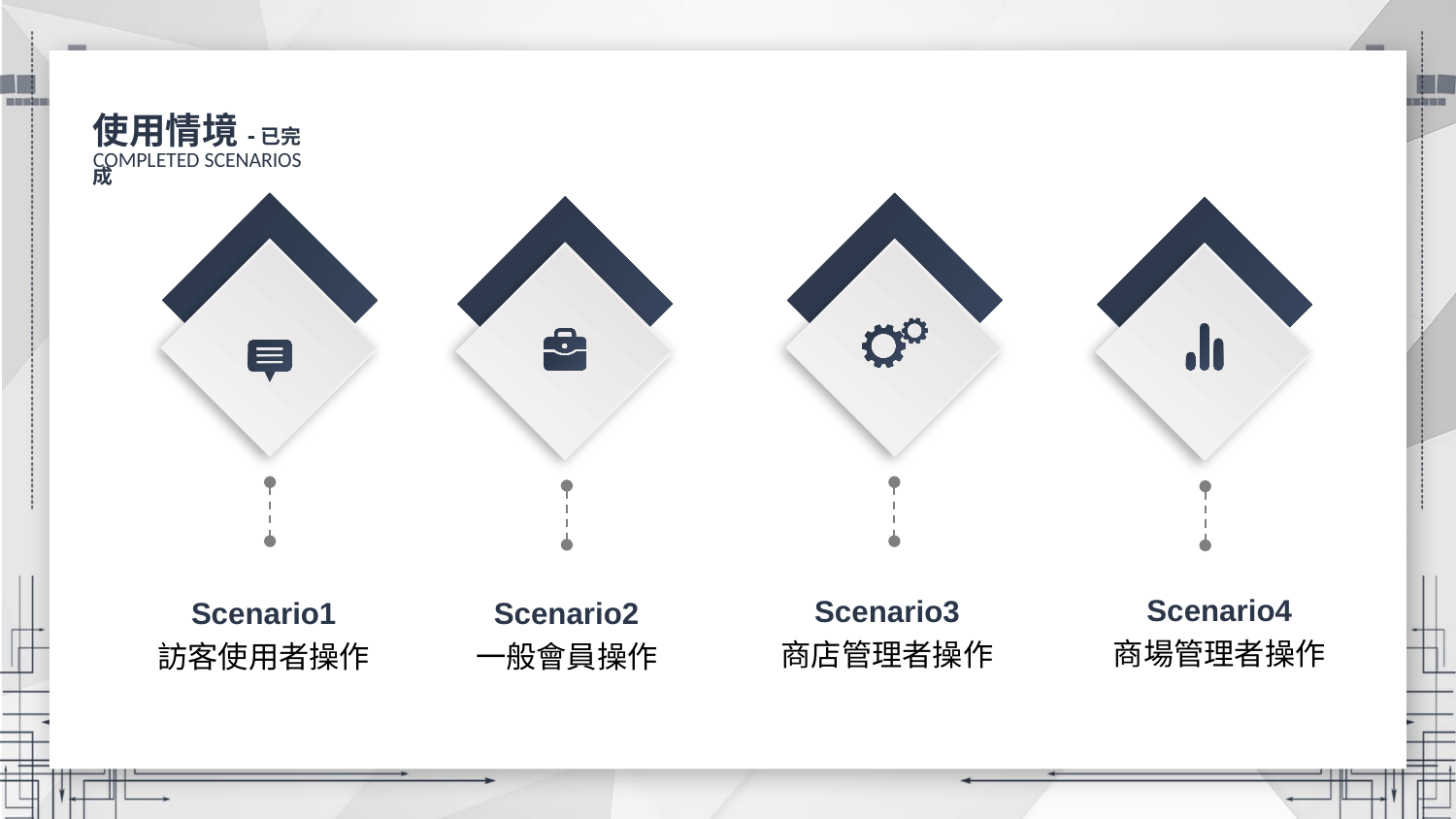

使用情境-已完成
COMPLETED SCENARIOS

Scenario4
商場管理者操作
Scenario3
商店管理者操作
Scenario1
訪客使用者操作
Scenario2
一般會員操作